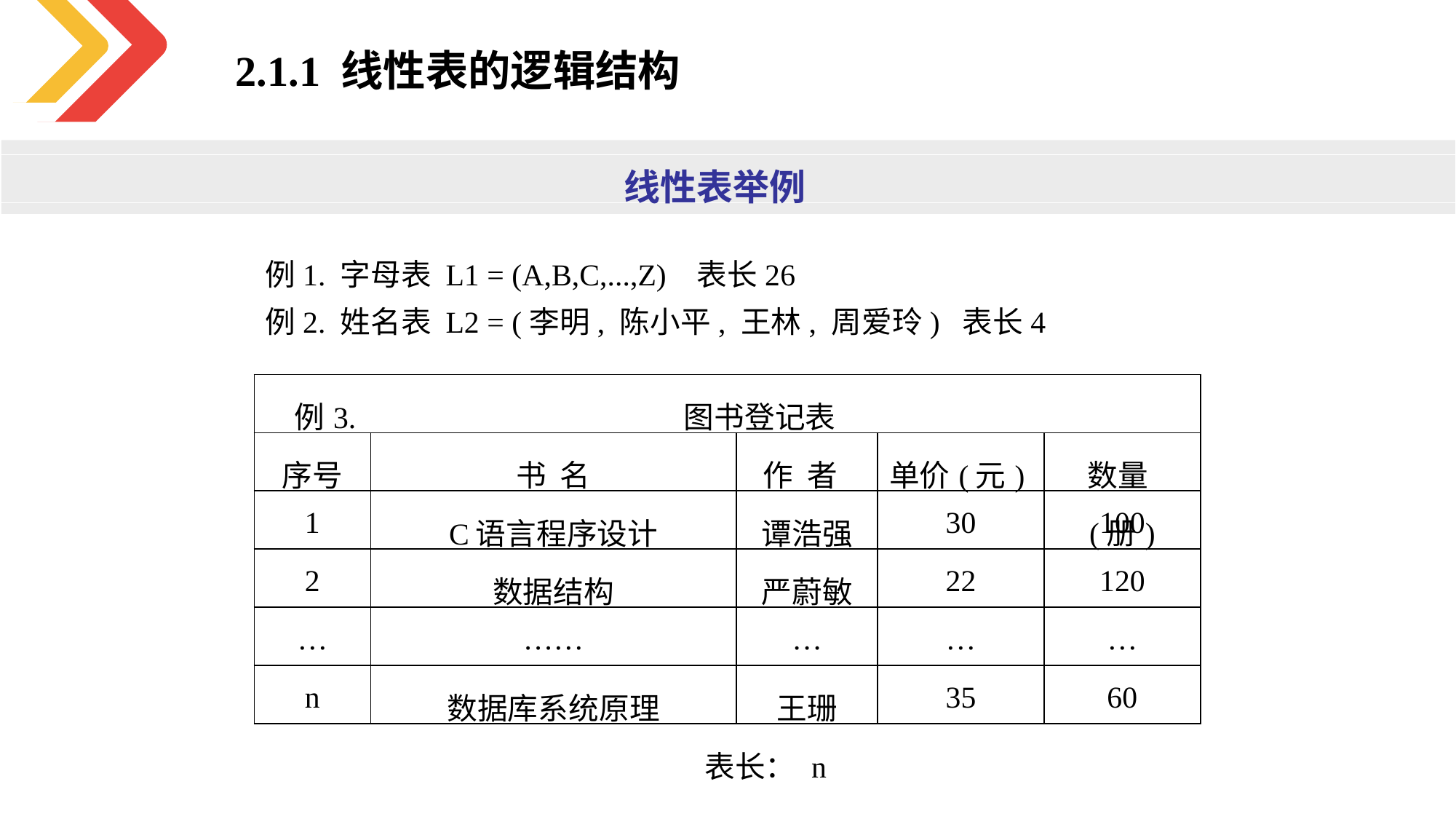

2.1.1 线性表的逻辑结构

线性表举例
例1. 字母表 L1 = (A,B,C,...,Z)   表长26
例2. 姓名表 L2 = (李明, 陈小平, 王林, 周爱玲)  表长4
| 例3. 图书登记表 |  |  |  |  |
| --- | --- | --- | --- | --- |
| 序号 | 书 名 | 作 者 | 单价(元) | 数量(册) |
| 1 | C语言程序设计 | 谭浩强 | 30 | 100 |
| 2 | 数据结构 | 严蔚敏 | 22 | 120 |
| … | …… | … | … | … |
| n | 数据库系统原理 | 王珊 | 35 | 60 |
| 表长： n |  |  |  |  |